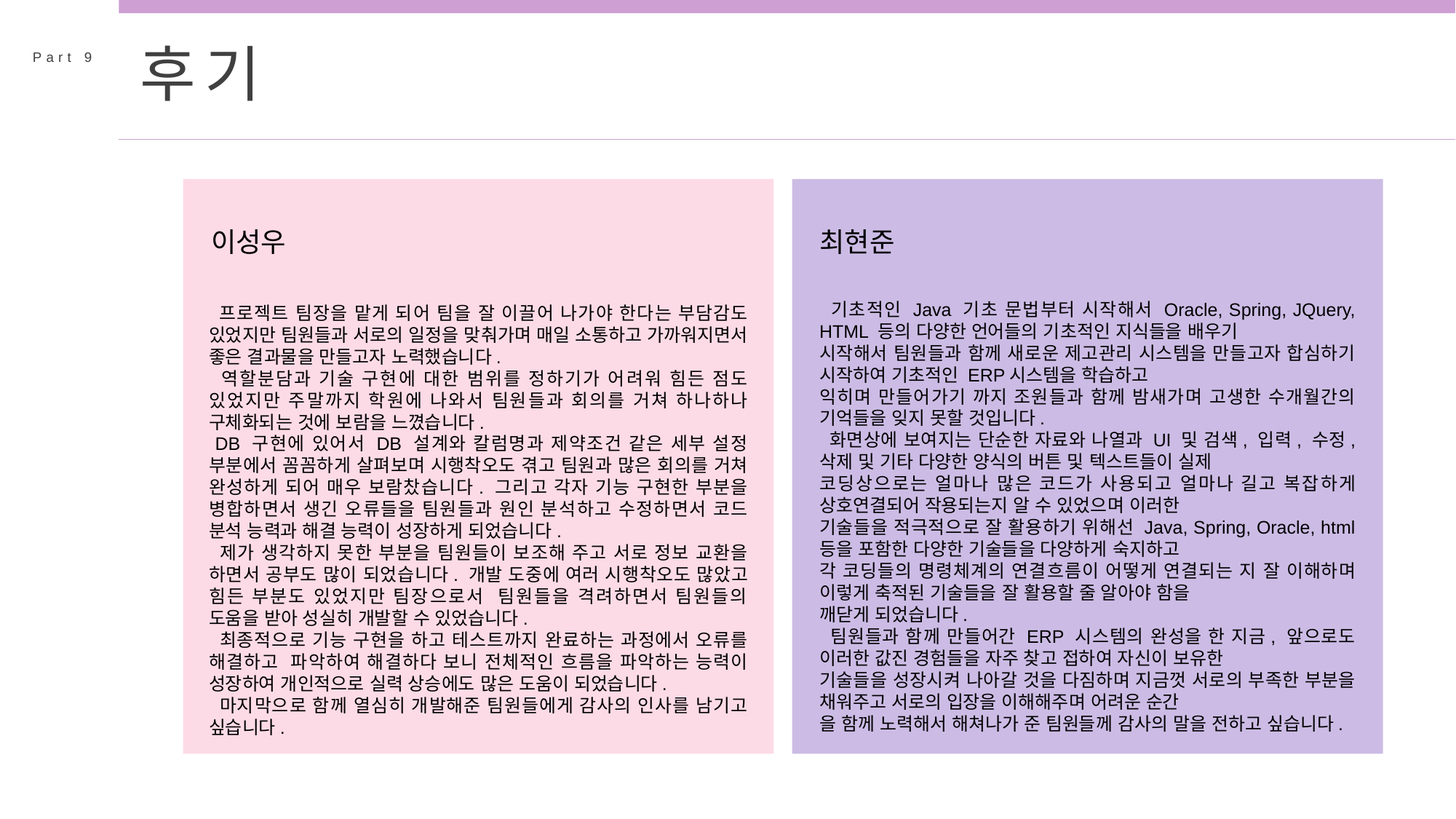

후기
Part 9

이성우
최현준
 기초적인 Java 기초 문법부터 시작해서 Oracle, Spring, JQuery, HTML 등의 다양한 언어들의 기초적인 지식들을 배우기
시작해서 팀원들과 함께 새로운 제고관리 시스템을 만들고자 합심하기 시작하여 기초적인 ERP시스템을 학습하고
익히며 만들어가기 까지 조원들과 함께 밤새가며 고생한 수개월간의 기억들을 잊지 못할 것입니다.
 화면상에 보여지는 단순한 자료와 나열과 UI 및 검색, 입력, 수정, 삭제 및 기타 다양한 양식의 버튼 및 텍스트들이 실제
코딩상으로는 얼마나 많은 코드가 사용되고 얼마나 길고 복잡하게 상호연결되어 작용되는지 알 수 있었으며 이러한
기술들을 적극적으로 잘 활용하기 위해선 Java, Spring, Oracle, html 등을 포함한 다양한 기술들을 다양하게 숙지하고
각 코딩들의 명령체계의 연결흐름이 어떻게 연결되는 지 잘 이해하며 이렇게 축적된 기술들을 잘 활용할 줄 알아야 함을
깨닫게 되었습니다.
 팀원들과 함께 만들어간 ERP 시스템의 완성을 한 지금, 앞으로도 이러한 값진 경험들을 자주 찾고 접하여 자신이 보유한
기술들을 성장시켜 나아갈 것을 다짐하며 지금껏 서로의 부족한 부분을 채워주고 서로의 입장을 이해해주며 어려운 순간
을 함께 노력해서 해쳐나가 준 팀원들께 감사의 말을 전하고 싶습니다.
 프로젝트 팀장을 맡게 되어 팀을 잘 이끌어 나가야 한다는 부담감도 있었지만 팀원들과 서로의 일정을 맞춰가며 매일 소통하고 가까워지면서 좋은 결과물을 만들고자 노력했습니다.
 역할분담과 기술 구현에 대한 범위를 정하기가 어려워 힘든 점도 있었지만 주말까지 학원에 나와서 팀원들과 회의를 거쳐 하나하나 구체화되는 것에 보람을 느꼈습니다.
 DB 구현에 있어서 DB 설계와 칼럼명과 제약조건 같은 세부 설정 부분에서 꼼꼼하게 살펴보며 시행착오도 겪고 팀원과 많은 회의를 거쳐 완성하게 되어 매우 보람찼습니다. 그리고 각자 기능 구현한 부분을 병합하면서 생긴 오류들을 팀원들과 원인 분석하고 수정하면서 코드 분석 능력과 해결 능력이 성장하게 되었습니다.
 제가 생각하지 못한 부분을 팀원들이 보조해 주고 서로 정보 교환을 하면서 공부도 많이 되었습니다. 개발 도중에 여러 시행착오도 많았고 힘든 부분도 있었지만 팀장으로서  팀원들을 격려하면서 팀원들의 도움을 받아 성실히 개발할 수 있었습니다.
 최종적으로 기능 구현을 하고 테스트까지 완료하는 과정에서 오류를 해결하고  파악하여 해결하다 보니 전체적인 흐름을 파악하는 능력이 성장하여 개인적으로 실력 상승에도 많은 도움이 되었습니다.
 마지막으로 함께 열심히 개발해준 팀원들에게 감사의 인사를 남기고 싶습니다.